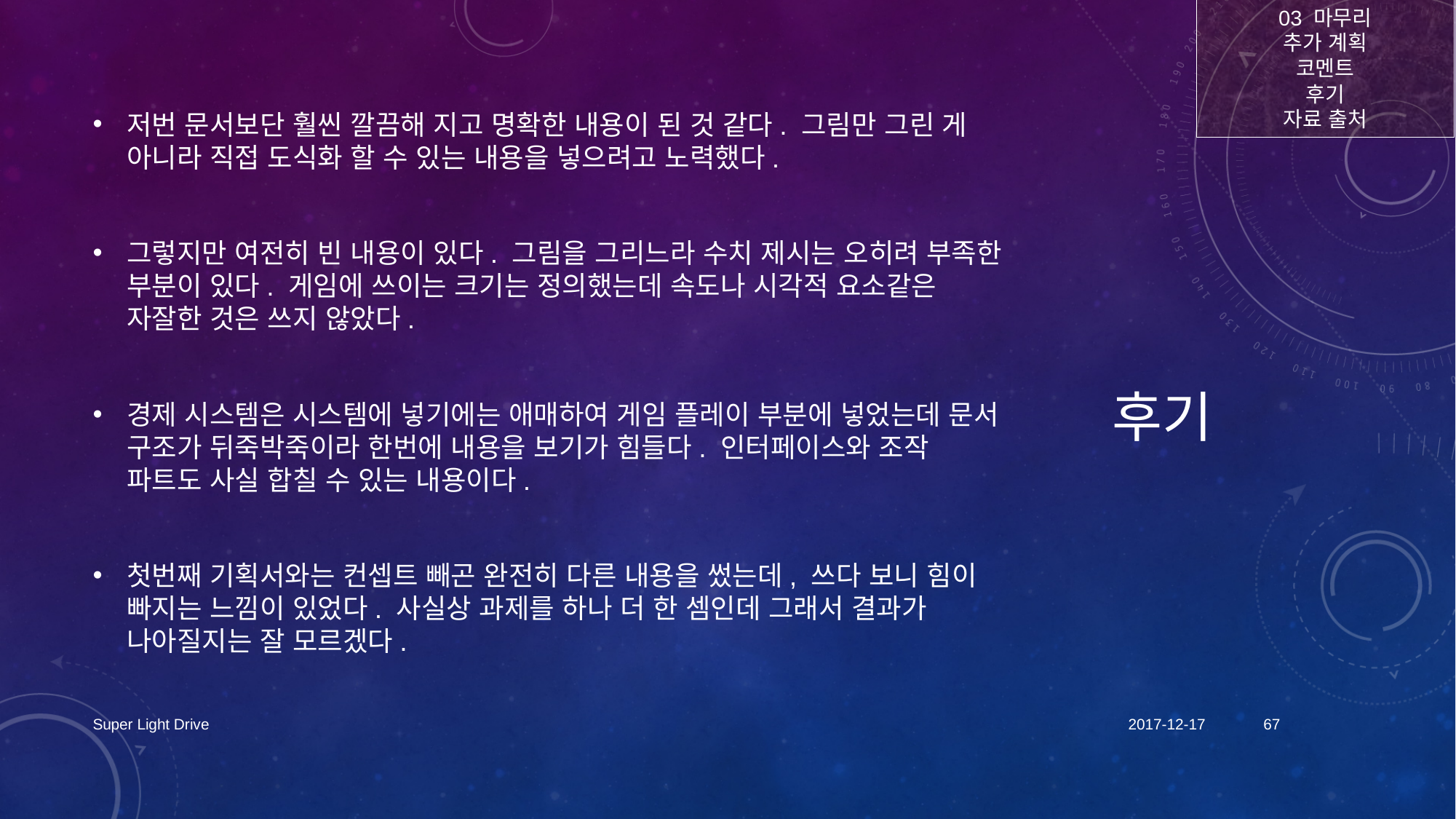

03 마무리
추가 계획
코멘트
후기
자료 출처
# 후기
저번 문서보단 훨씬 깔끔해 지고 명확한 내용이 된 것 같다. 그림만 그린 게 아니라 직접 도식화 할 수 있는 내용을 넣으려고 노력했다.

그렇지만 여전히 빈 내용이 있다. 그림을 그리느라 수치 제시는 오히려 부족한 부분이 있다. 게임에 쓰이는 크기는 정의했는데 속도나 시각적 요소같은 자잘한 것은 쓰지 않았다.

경제 시스템은 시스템에 넣기에는 애매하여 게임 플레이 부분에 넣었는데 문서 구조가 뒤죽박죽이라 한번에 내용을 보기가 힘들다. 인터페이스와 조작 파트도 사실 합칠 수 있는 내용이다.

첫번째 기획서와는 컨셉트 빼곤 완전히 다른 내용을 썼는데, 쓰다 보니 힘이 빠지는 느낌이 있었다. 사실상 과제를 하나 더 한 셈인데 그래서 결과가 나아질지는 잘 모르겠다.
Super Light Drive
2017-12-17
67